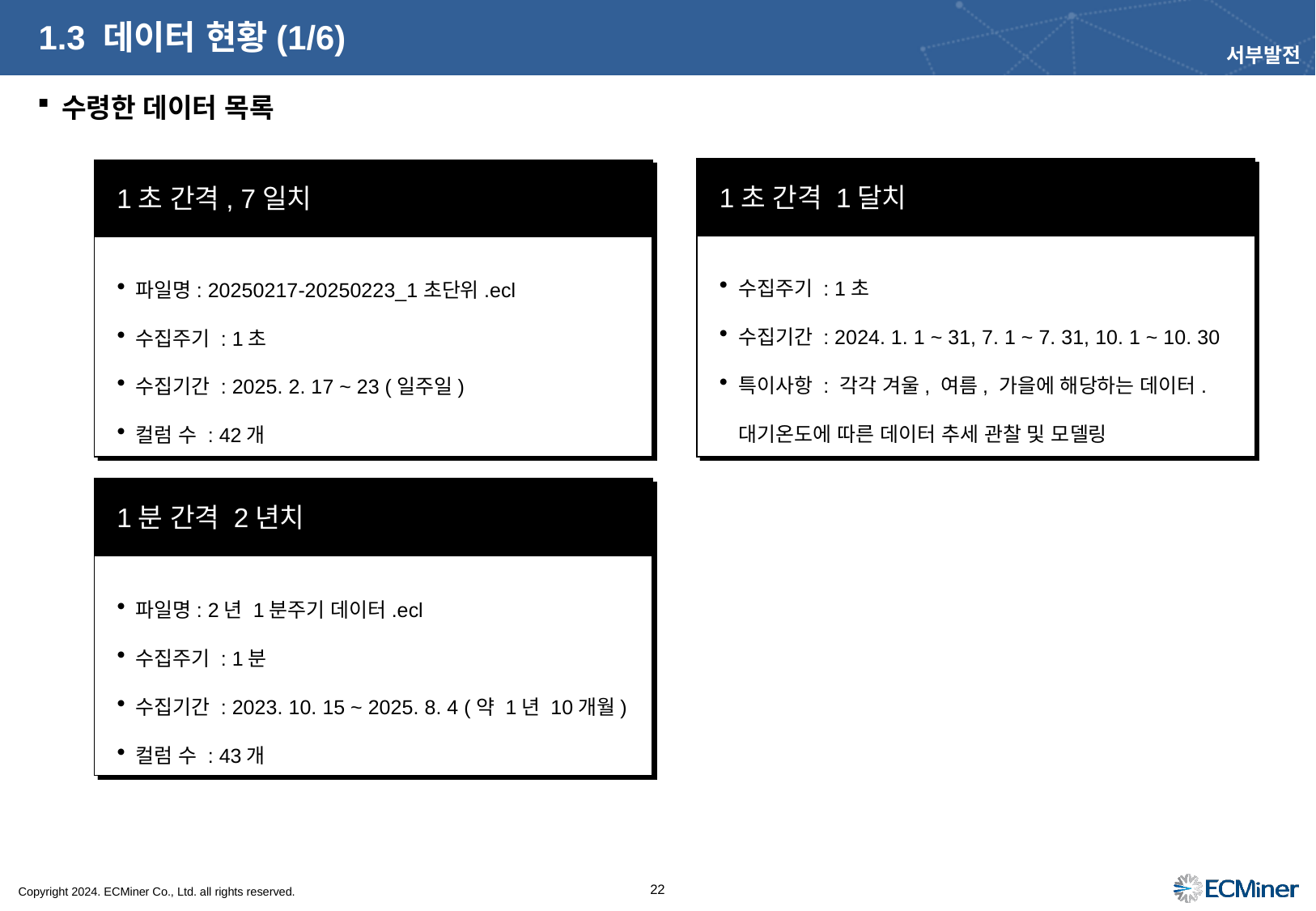

# 1.3 데이터 현황(1/6)
서부발전
수령한 데이터 목록

1초 간격 1달치
수집주기 : 1초
수집기간 : 2024. 1. 1 ~ 31, 7. 1 ~ 7. 31, 10. 1 ~ 10. 30
특이사항 : 각각 겨울, 여름, 가을에 해당하는 데이터. 대기온도에 따른 데이터 추세 관찰 및 모델링

1초 간격, 7일치
파일명: 20250217-20250223_1초단위.ecl
수집주기 : 1초
수집기간 : 2025. 2. 17 ~ 23 (일주일)
컬럼 수 : 42개

1분 간격 2년치
파일명: 2년 1분주기 데이터.ecl
수집주기 : 1분
수집기간 : 2023. 10. 15 ~ 2025. 8. 4 (약 1년 10개월)
컬럼 수 : 43개